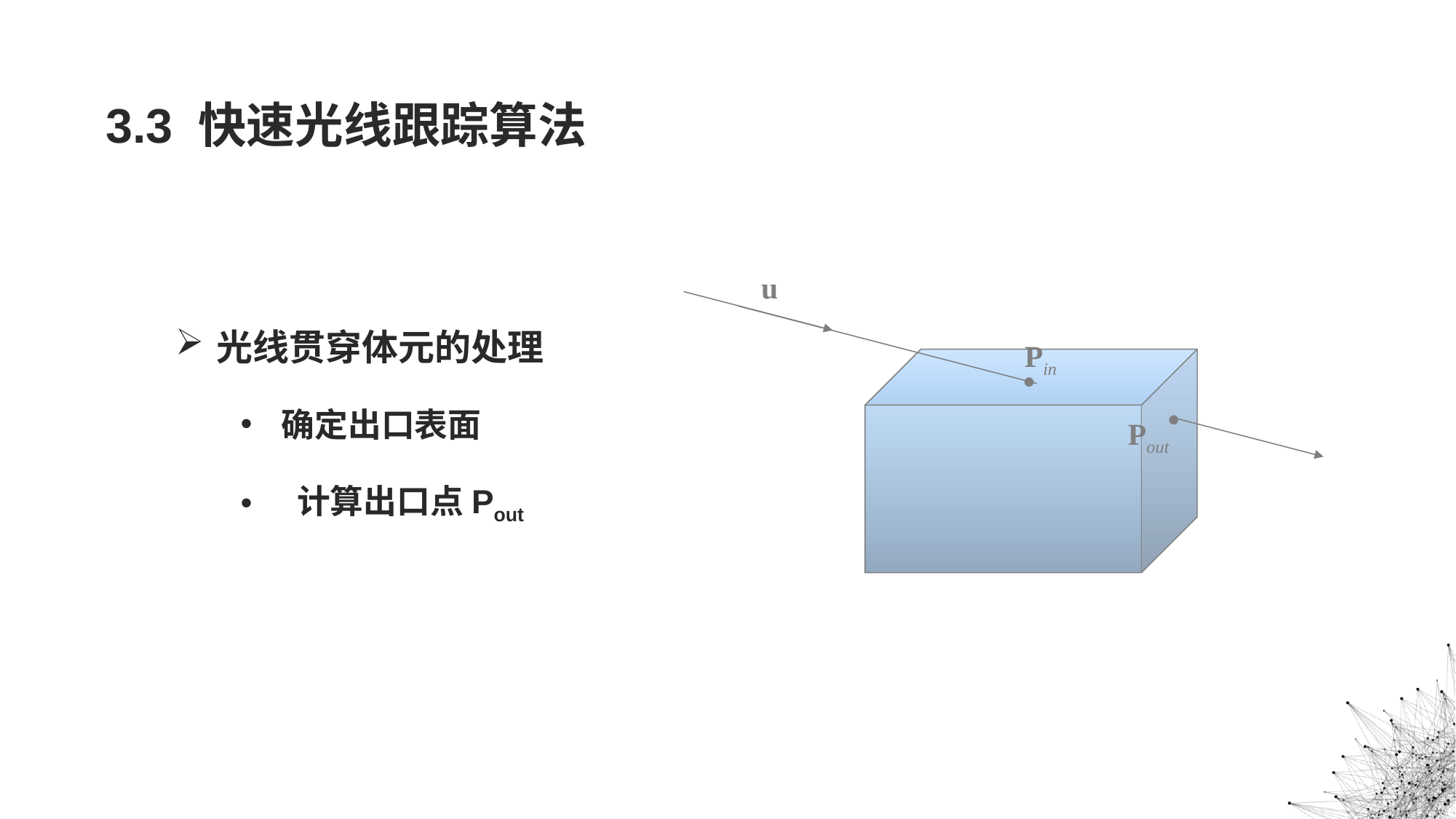

# 3.3 快速光线跟踪算法
u

Pin
•
•
Pout

光线贯穿体元的处理
确定出口表面
 计算出口点Pout